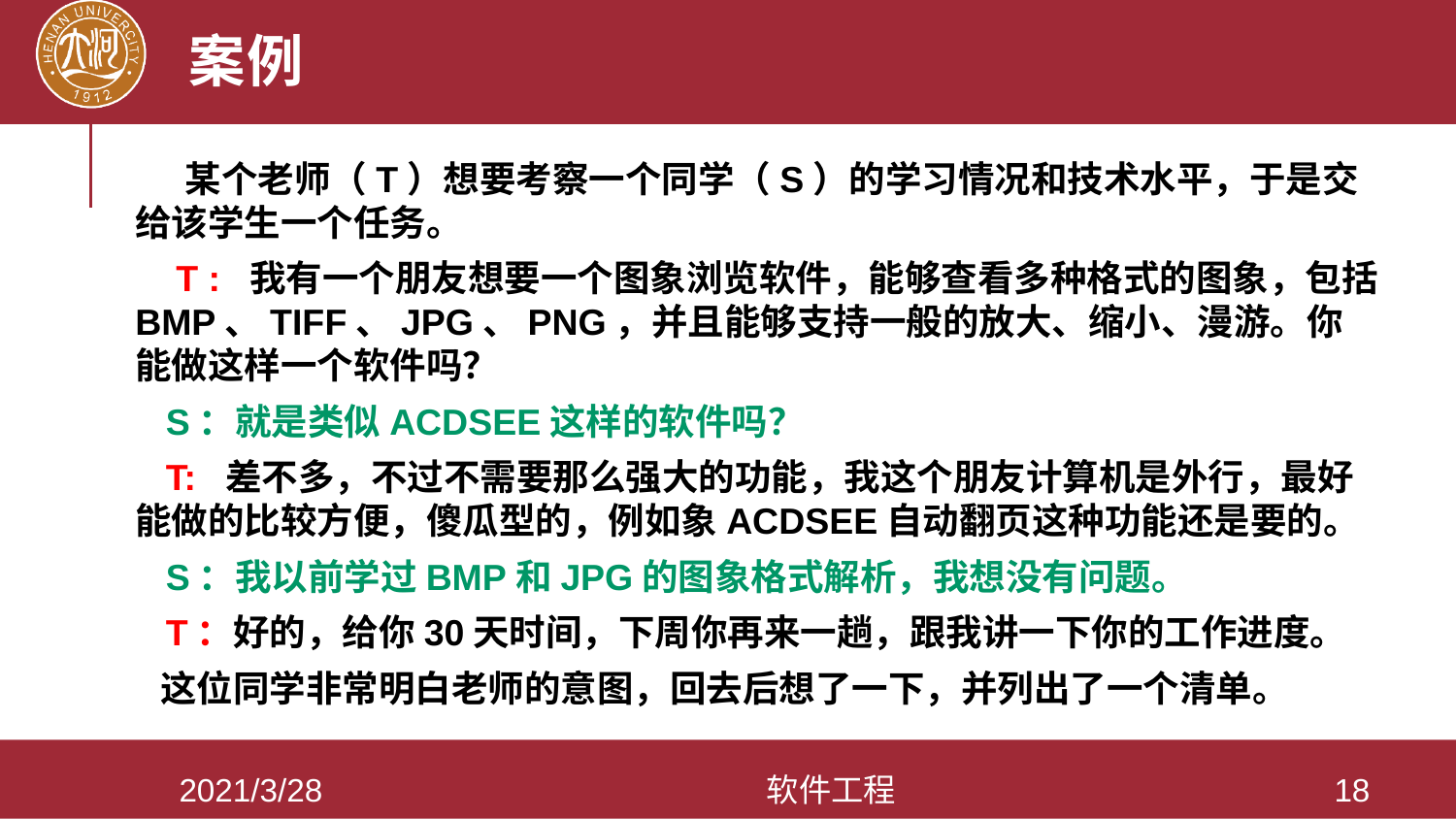

# 案例
     某个老师（T）想要考察一个同学（S）的学习情况和技术水平，于是交给该学生一个任务。
    T :  我有一个朋友想要一个图象浏览软件，能够查看多种格式的图象，包括BMP、TIFF、JPG、PNG，并且能够支持一般的放大、缩小、漫游。你能做这样一个软件吗？
   S：就是类似ACDSEE这样的软件吗？
   T:  差不多，不过不需要那么强大的功能，我这个朋友计算机是外行，最好能做的比较方便，傻瓜型的，例如象ACDSEE自动翻页这种功能还是要的。
   S：我以前学过BMP和JPG的图象格式解析，我想没有问题。
   T：好的，给你30天时间，下周你再来一趟，跟我讲一下你的工作进度。
  这位同学非常明白老师的意图，回去后想了一下，并列出了一个清单。
2021/3/28
软件工程
18